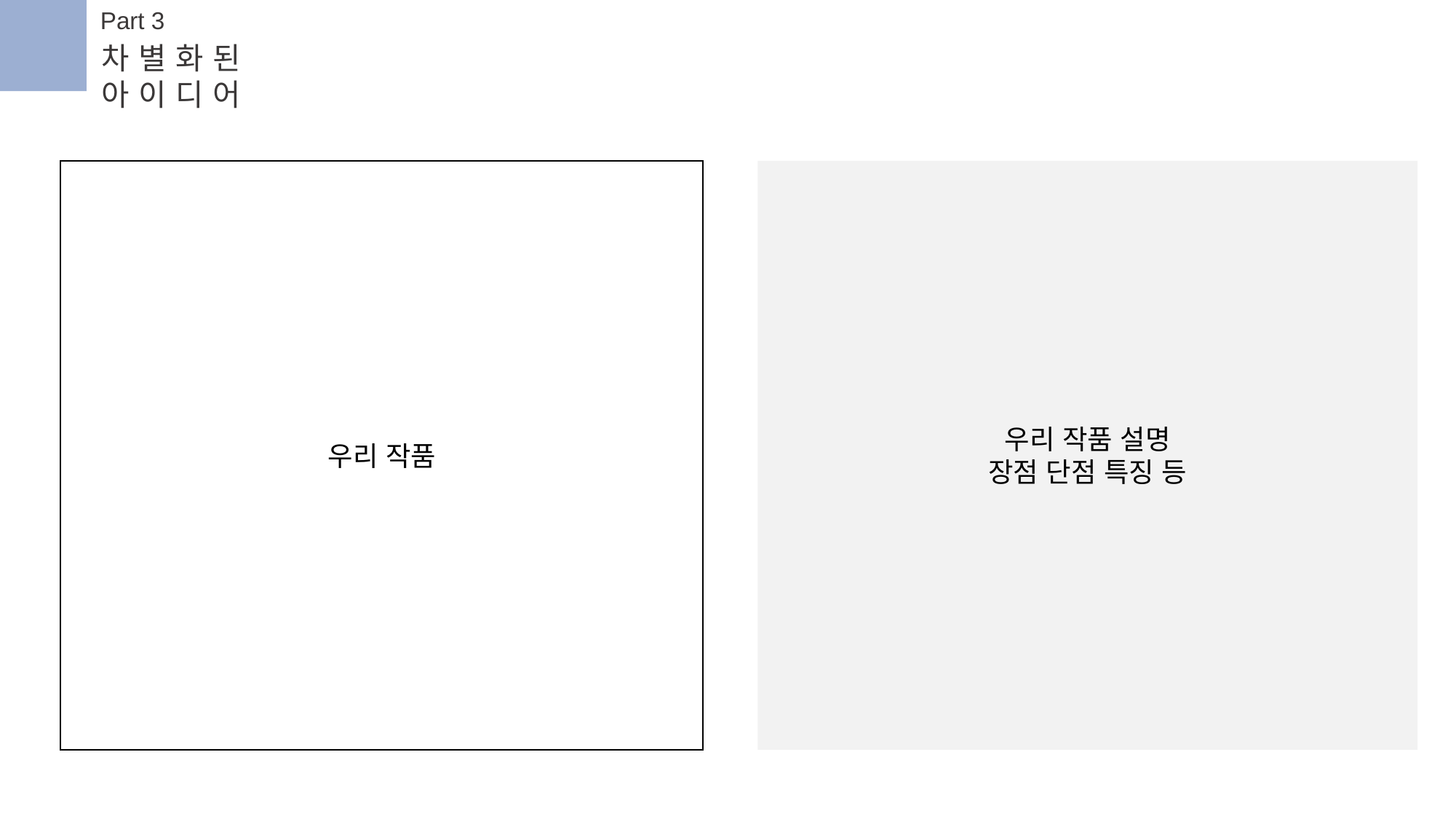

Part 3
차별화된 아이디어
우리 작품
우리 작품 설명
장점 단점 특징 등